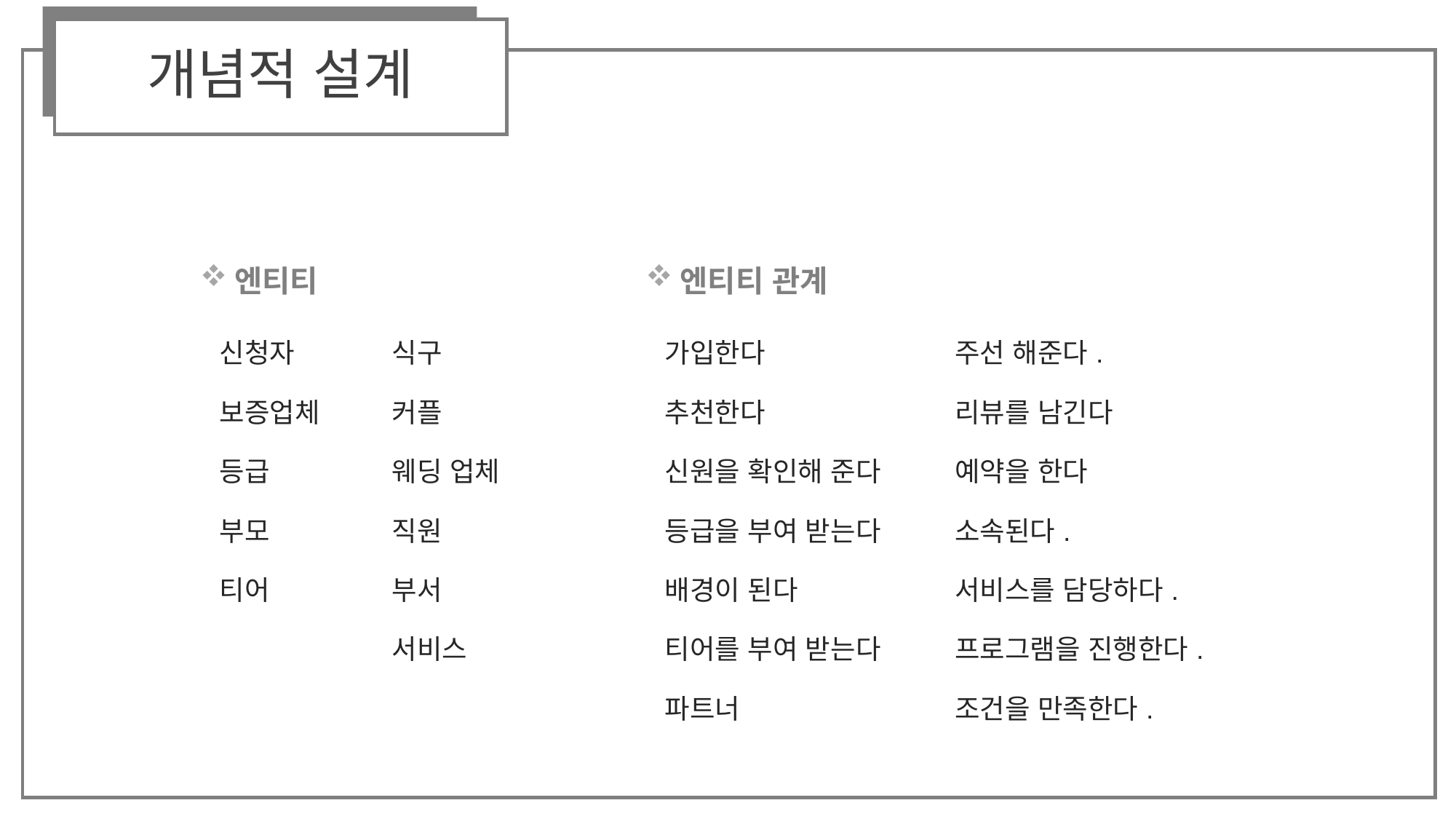

개념적 설계
| 엔티티 |  | 엔티티 관계 |  |
| --- | --- | --- | --- |
| 신청자 보증업체 등급 부모 티어 | 식구 커플 웨딩 업체 직원 부서 서비스 | 가입한다 추천한다 신원을 확인해 준다 등급을 부여 받는다 배경이 된다 티어를 부여 받는다 파트너 | 주선 해준다. 리뷰를 남긴다 예약을 한다 소속된다. 서비스를 담당하다. 프로그램을 진행한다. 조건을 만족한다. |